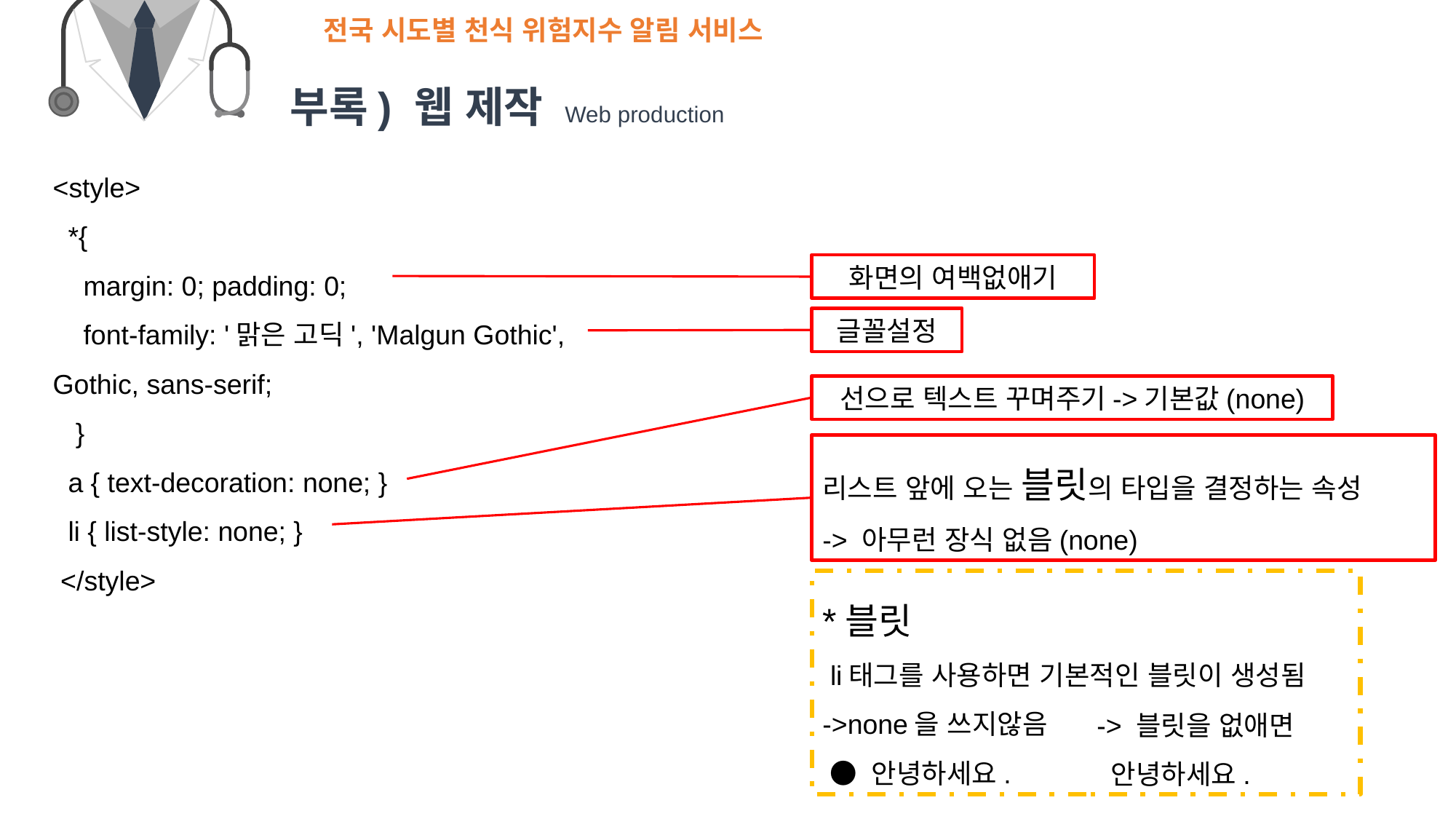

전국 시도별 천식 위험지수 알림 서비스
부록) 웹 제작 Web production
<style>
  *{
    margin: 0; padding: 0;
    font-family: '맑은 고딕', 'Malgun Gothic', Gothic, sans-serif;
   }
  a { text-decoration: none; }
  li { list-style: none; }
 </style>
화면의 여백없애기
글꼴설정
선으로 텍스트 꾸며주기->기본값(none)
리스트 앞에 오는 블릿의 타입을 결정하는 속성
-> 아무런 장식 없음(none)
*블릿
 li태그를 사용하면 기본적인 블릿이 생성됨
->none을 쓰지않음
 ● 안녕하세요.
-> 블릿을 없애면
 안녕하세요.